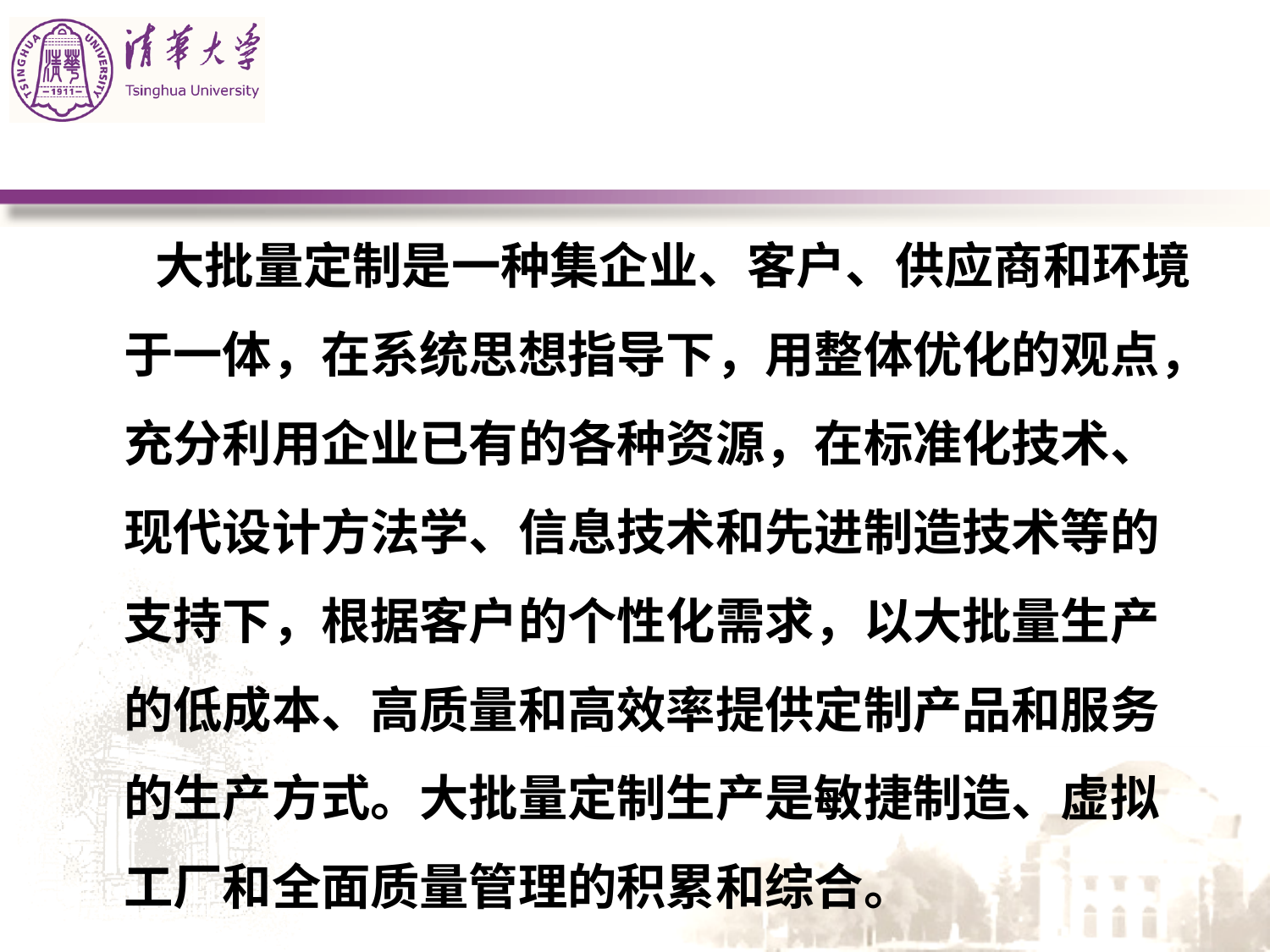

#
      大批量定制是一种集企业、客户、供应商和环境于一体，在系统思想指导下，用整体优化的观点，充分利用企业已有的各种资源，在标准化技术、现代设计方法学、信息技术和先进制造技术等的支持下，根据客户的个性化需求，以大批量生产的低成本、高质量和高效率提供定制产品和服务的生产方式。大批量定制生产是敏捷制造、虚拟工厂和全面质量管理的积累和综合。